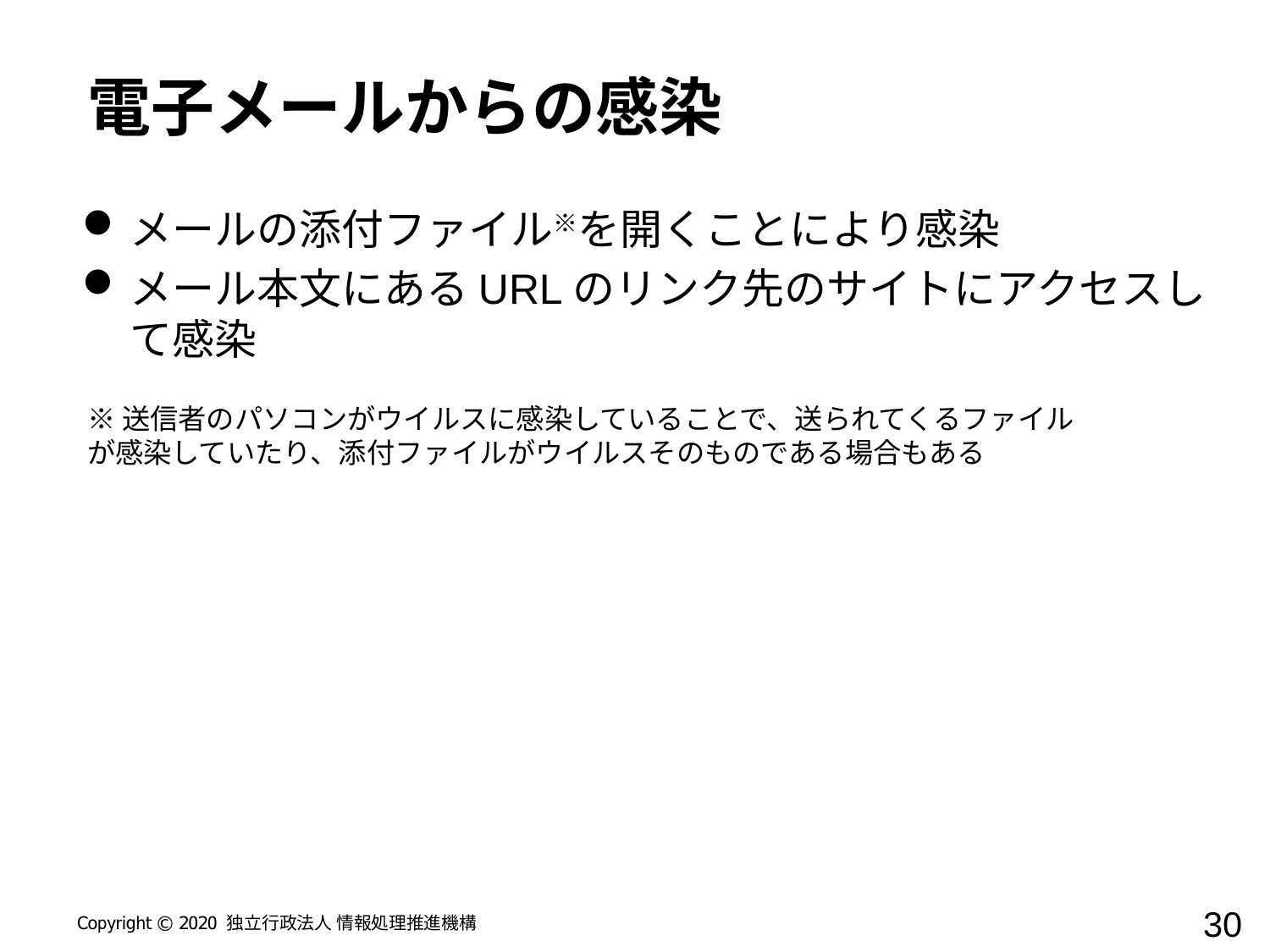

# 電子メールからの感染
メールの添付ファイル※を開くことにより感染
メール本文にあるURLのリンク先のサイトにアクセスして感染
※送信者のパソコンがウイルスに感染していることで、送られてくるファイルが感染していたり、添付ファイルがウイルスそのものである場合もある